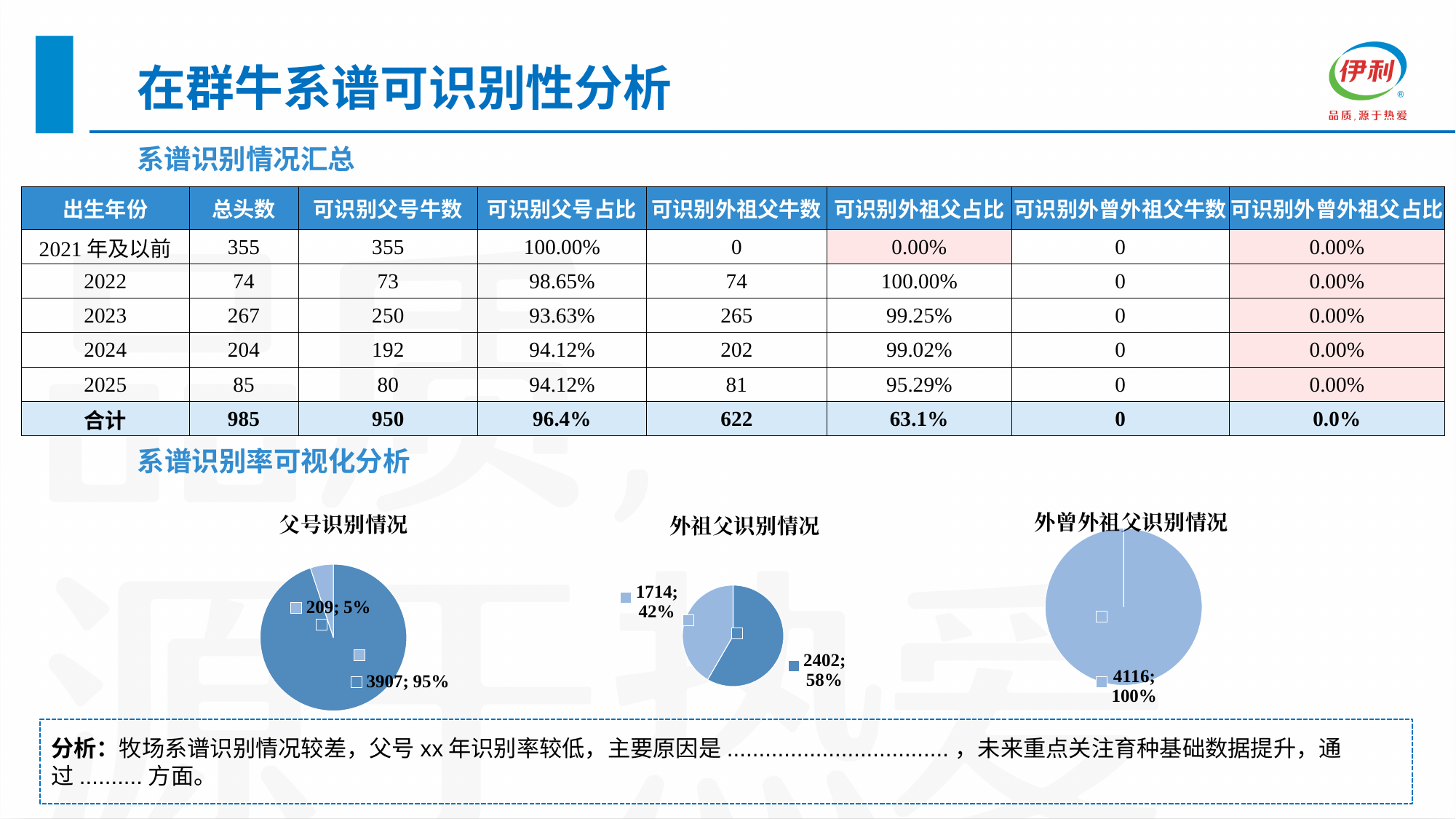

在群牛系谱可识别性分析
系谱识别情况汇总
| 出生年份 | 总头数 | 可识别父号牛数 | 可识别父号占比 | 可识别外祖父牛数 | 可识别外祖父占比 | 可识别外曾外祖父牛数 | 可识别外曾外祖父占比 |
| --- | --- | --- | --- | --- | --- | --- | --- |
| 2021年及以前 | 355 | 355 | 100.00% | 0 | 0.00% | 0 | 0.00% |
| 2022 | 74 | 73 | 98.65% | 74 | 100.00% | 0 | 0.00% |
| 2023 | 267 | 250 | 93.63% | 265 | 99.25% | 0 | 0.00% |
| 2024 | 204 | 192 | 94.12% | 202 | 99.02% | 0 | 0.00% |
| 2025 | 85 | 80 | 94.12% | 81 | 95.29% | 0 | 0.00% |
| 合计 | 985 | 950 | 96.4% | 622 | 63.1% | 0 | 0.0% |
系谱识别率可视化分析

### Chart: 外曾外祖父识别情况

| Category |  |
|---|---|
| 已识别 | 0.0 |
| 未识别 | 4116.0 |

### Chart: 外祖父识别情况

| Category |  |
|---|---|
| 已识别 | 2402.0 |
| 未识别 | 1714.0 |

### Chart: 父号识别情况

| Category |  |
|---|---|
| 已识别 | 3907.0 |
| 未识别 | 209.0 |
分析：牧场系谱识别情况较差，父号xx年识别率较低，主要原因是...................................，未来重点关注育种基础数据提升，通过..........方面。